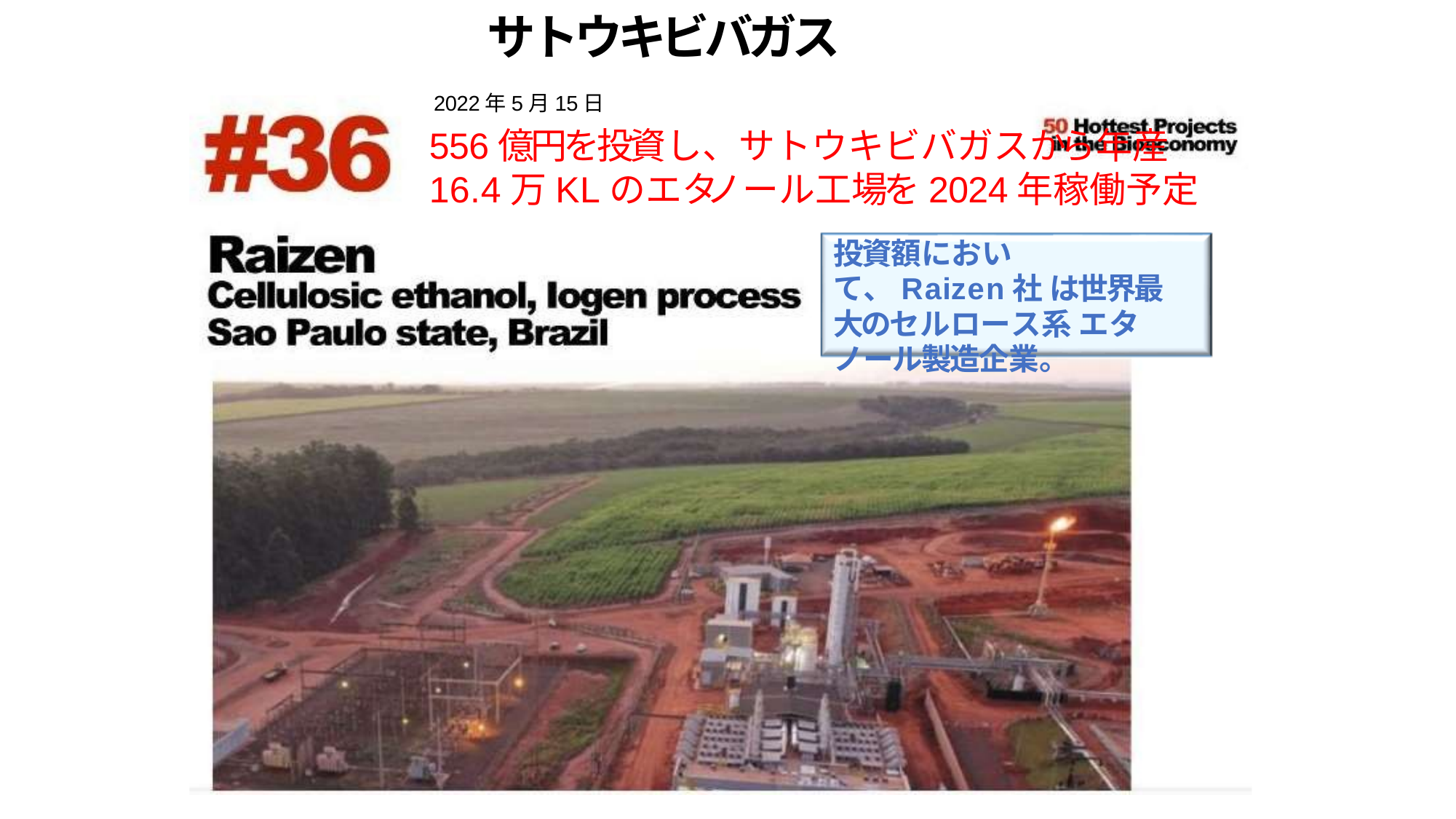

# サトウキビバガス
2022年5月15日
556億円を投資し、サトウキビバガスから年産
16.4万KLのエタノール工場を2024年稼働予定
投資額において、Raizen社 は世界最大のセルロース系 エタノール製造企業。